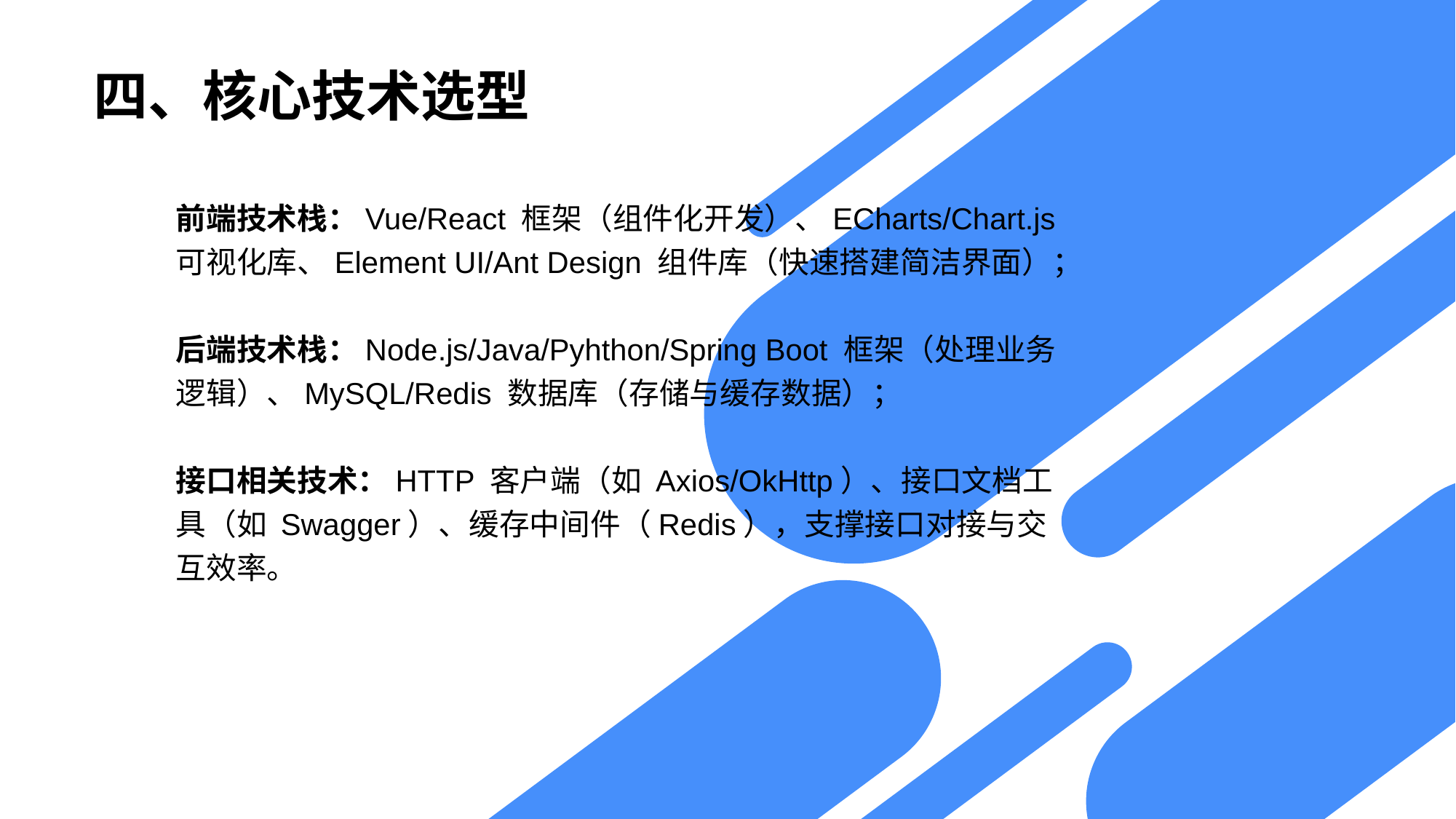

四、核心技术选型
前端技术栈：Vue/React 框架（组件化开发）、ECharts/Chart.js 可视化库、Element UI/Ant Design 组件库（快速搭建简洁界面）；

后端技术栈：Node.js/Java/Pyhthon/Spring Boot 框架（处理业务逻辑）、MySQL/Redis 数据库（存储与缓存数据）；

接口相关技术：HTTP 客户端（如 Axios/OkHttp）、接口文档工具（如 Swagger）、缓存中间件（Redis），支撑接口对接与交互效率。